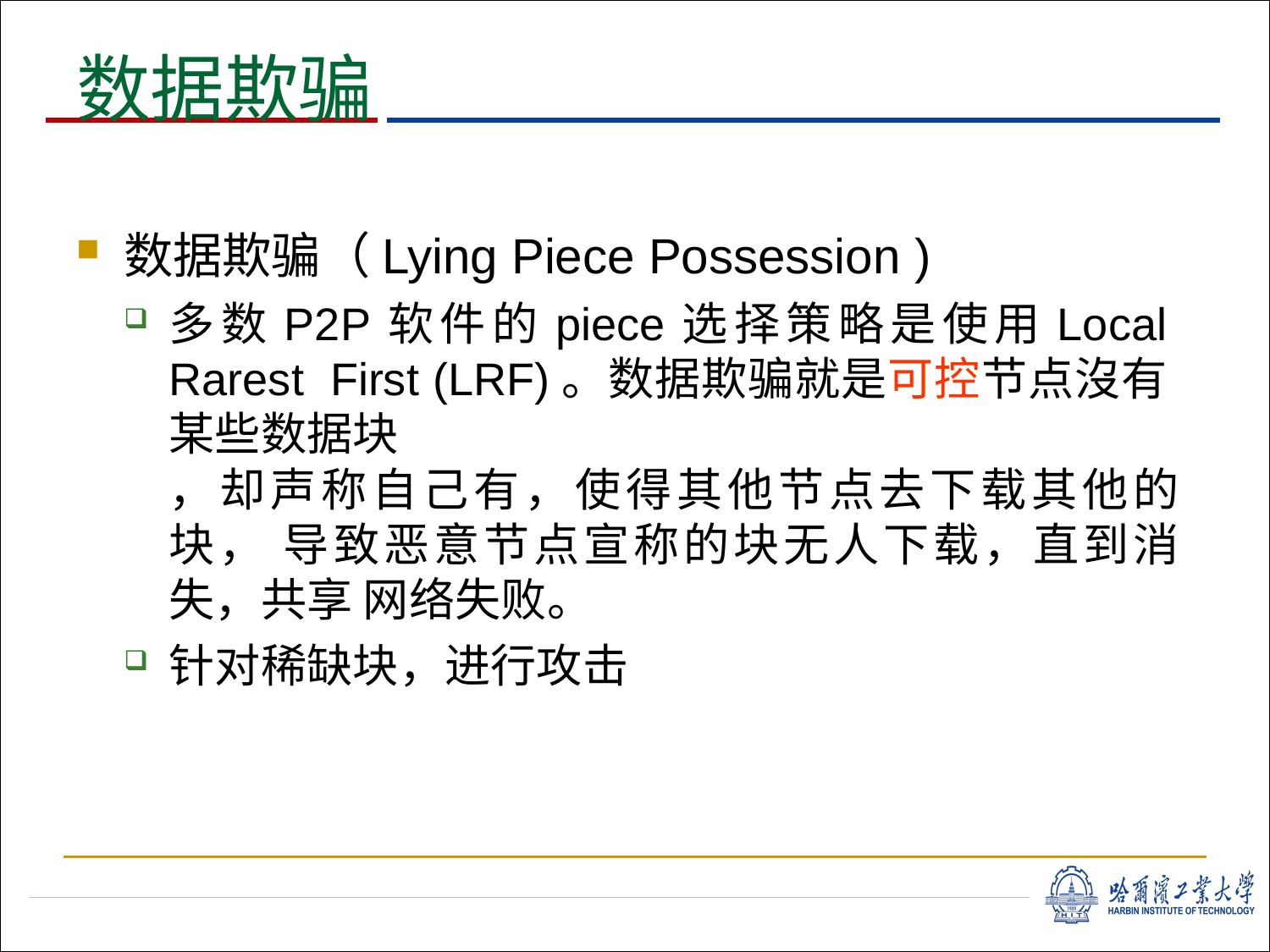

# 数据欺骗
数据欺骗（Lying Piece Possession )
多数P2P软件的piece选择策略是使用Local Rarest  First (LRF)。数据欺骗就是可控节点沒有某些数据块
，却声称自己有，使得其他节点去下载其他的块， 导致恶意节点宣称的块无人下载，直到消失，共享 网络失败。
针对稀缺块，进行攻击